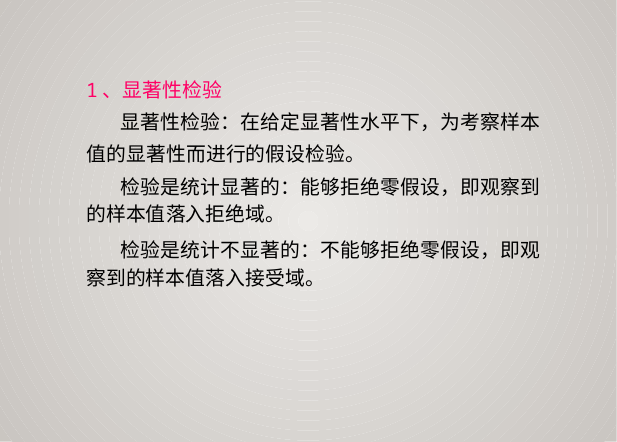

1、显著性检验
显著性检验：在给定显著性水平下，为考察样本
值的显著性而进行的假设检验。
检验是统计显著的：能够拒绝零假设，即观察到
的样本值落入拒绝域。
检验是统计不显著的：不能够拒绝零假设，即观
察到的样本值落入接受域。